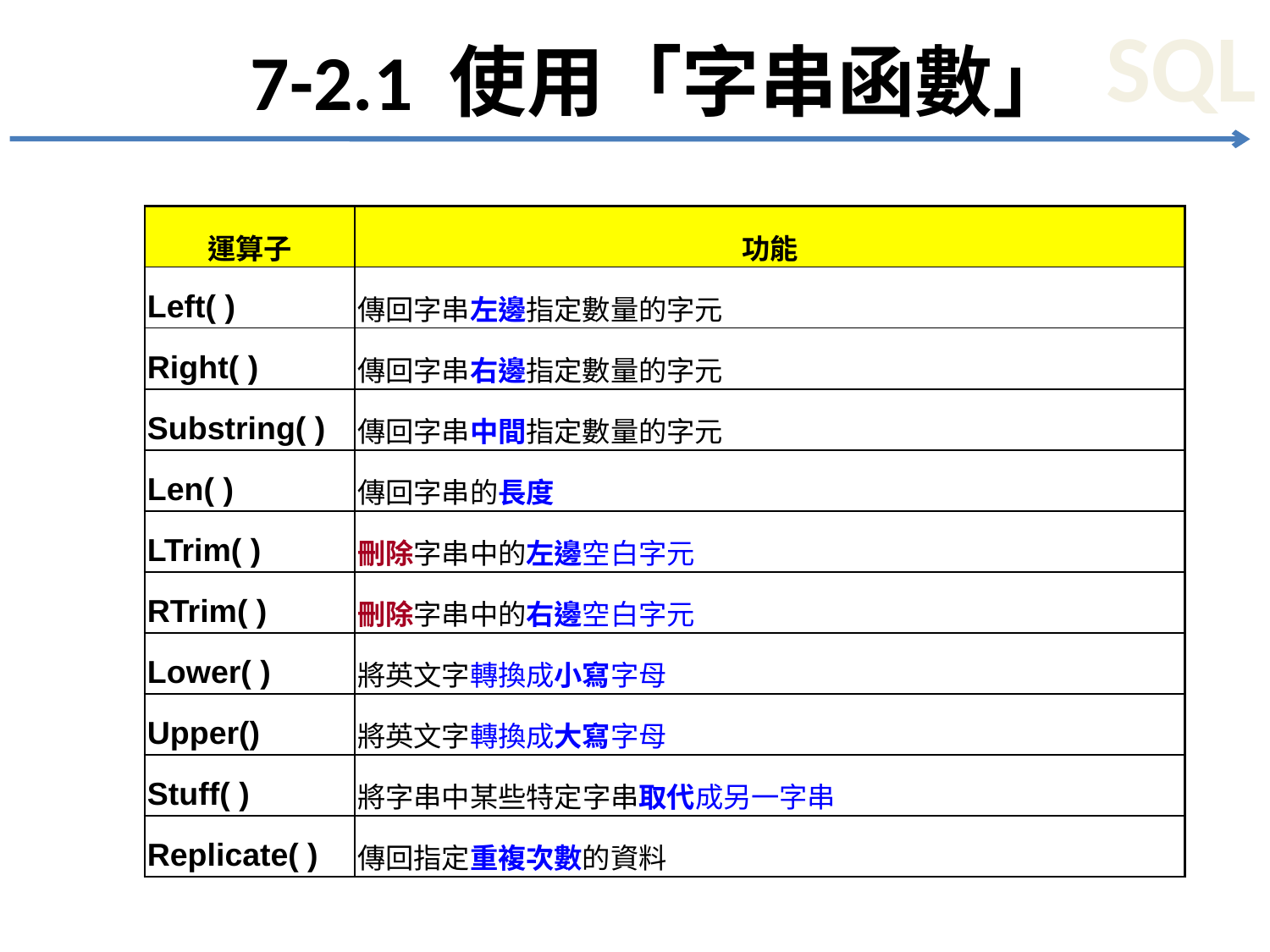

# 7-2.1 使用「字串函數」
| 運算子 | 功能 |
| --- | --- |
| Left( ) | 傳回字串左邊指定數量的字元 |
| Right( ) | 傳回字串右邊指定數量的字元 |
| Substring( ) | 傳回字串中間指定數量的字元 |
| Len( ) | 傳回字串的長度 |
| LTrim( ) | 刪除字串中的左邊空白字元 |
| RTrim( ) | 刪除字串中的右邊空白字元 |
| Lower( ) | 將英文字轉換成小寫字母 |
| Upper() | 將英文字轉換成大寫字母 |
| Stuff( ) | 將字串中某些特定字串取代成另一字串 |
| Replicate( ) | 傳回指定重複次數的資料 |